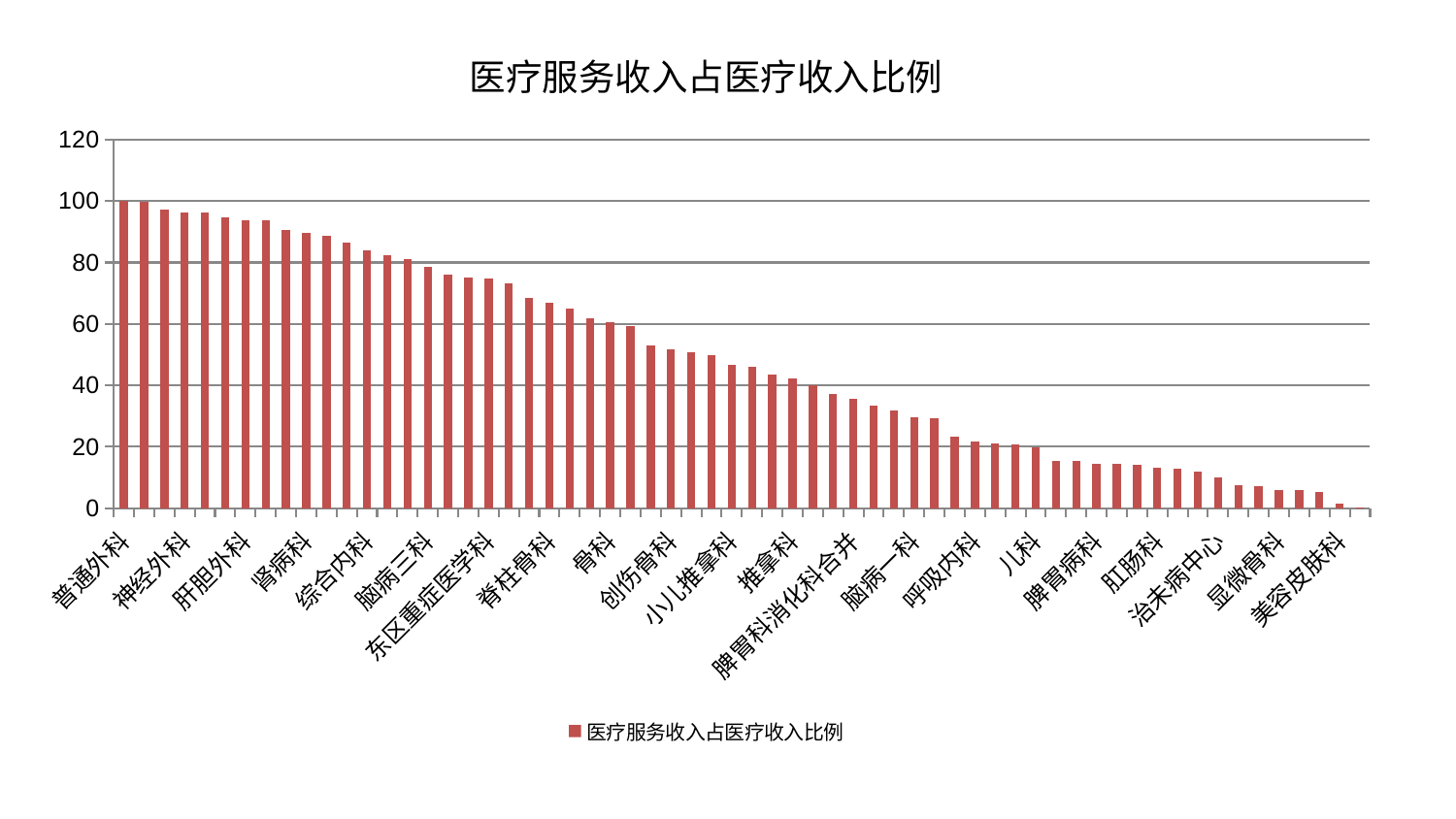

### Chart: 医疗服务收入占医疗收入比例

| Category | 医疗服务收入占医疗收入比例 |
|---|---|
| 普通外科 | 100.0 |
| 心病四科 | 99.74085743555499 |
| 泌尿外科 | 97.20212710045627 |
| 神经外科 | 96.2931895079406 |
| 乳腺甲状腺外科 | 96.1824036945429 |
| 中医外治中心 | 94.61552373293257 |
| 肝胆外科 | 93.82130709788989 |
| 微创骨科 | 93.77487106825917 |
| 心病二科 | 90.5226335009872 |
| 肾病科 | 89.75744658059999 |
| 周围血管科 | 88.74077984194264 |
| 运动损伤骨科 | 86.61303581964233 |
| 综合内科 | 83.91514831804795 |
| 脑病二科 | 82.46122081011315 |
| 妇科 | 80.98590372960578 |
| 脑病三科 | 78.45946842347045 |
| 中医经典科 | 76.09795889033784 |
| 肿瘤内科 | 75.22352418937147 |
| 东区重症医学科 | 74.95106120994507 |
| 产科 | 73.34314927859673 |
| 肾脏内科 | 68.43956719437482 |
| 脊柱骨科 | 66.92350636094508 |
| 妇科妇二科合并 | 65.14997460141494 |
| 胸外科 | 61.91124639031497 |
| 骨科 | 60.64610168604812 |
| 东区肾病科 | 59.21609228597225 |
| 皮肤科 | 52.979911501718945 |
| 创伤骨科 | 51.79106250353558 |
| 医院 | 50.723229086462645 |
| 心病一科 | 49.73896636993844 |
| 小儿推拿科 | 46.55700480314167 |
| 口腔科 | 45.945453342948895 |
| 重症医学科 | 43.51178666011858 |
| 推拿科 | 42.22921879071245 |
| 小儿骨科 | 39.968513833776484 |
| 针灸科 | 37.354896410999125 |
| 脾胃科消化科合并 | 35.50397541683931 |
| 妇二科 | 33.288069791799295 |
| 心病三科 | 31.7005869339949 |
| 脑病一科 | 29.782173449418845 |
| 关节骨科 | 29.317600396844888 |
| 身心医学科 | 23.428515697246695 |
| 呼吸内科 | 21.806997536812908 |
| 眼科 | 21.18830351541978 |
| 消化内科 | 20.874720398042573 |
| 儿科 | 19.94392495695143 |
| 血液科 | 15.441425274312216 |
| 肝病科 | 15.374348750291132 |
| 脾胃病科 | 14.553591368028975 |
| 风湿病科 | 14.369565903072962 |
| 内分泌科 | 14.00159156701801 |
| 肛肠科 | 13.234447010962231 |
| 神经内科 | 12.915800744294264 |
| 耳鼻喉科 | 11.850754746396596 |
| 治未病中心 | 10.084762199046393 |
| 老年医学科 | 7.533331018377805 |
| 康复科 | 7.104476888122517 |
| 显微骨科 | 5.989240127745425 |
| 西区重症医学科 | 5.851966225506478 |
| 心血管内科 | 5.3449768783861655 |
| 美容皮肤科 | 1.5702931397194808 |
| 男科 | 0.30826221428226586 |
243